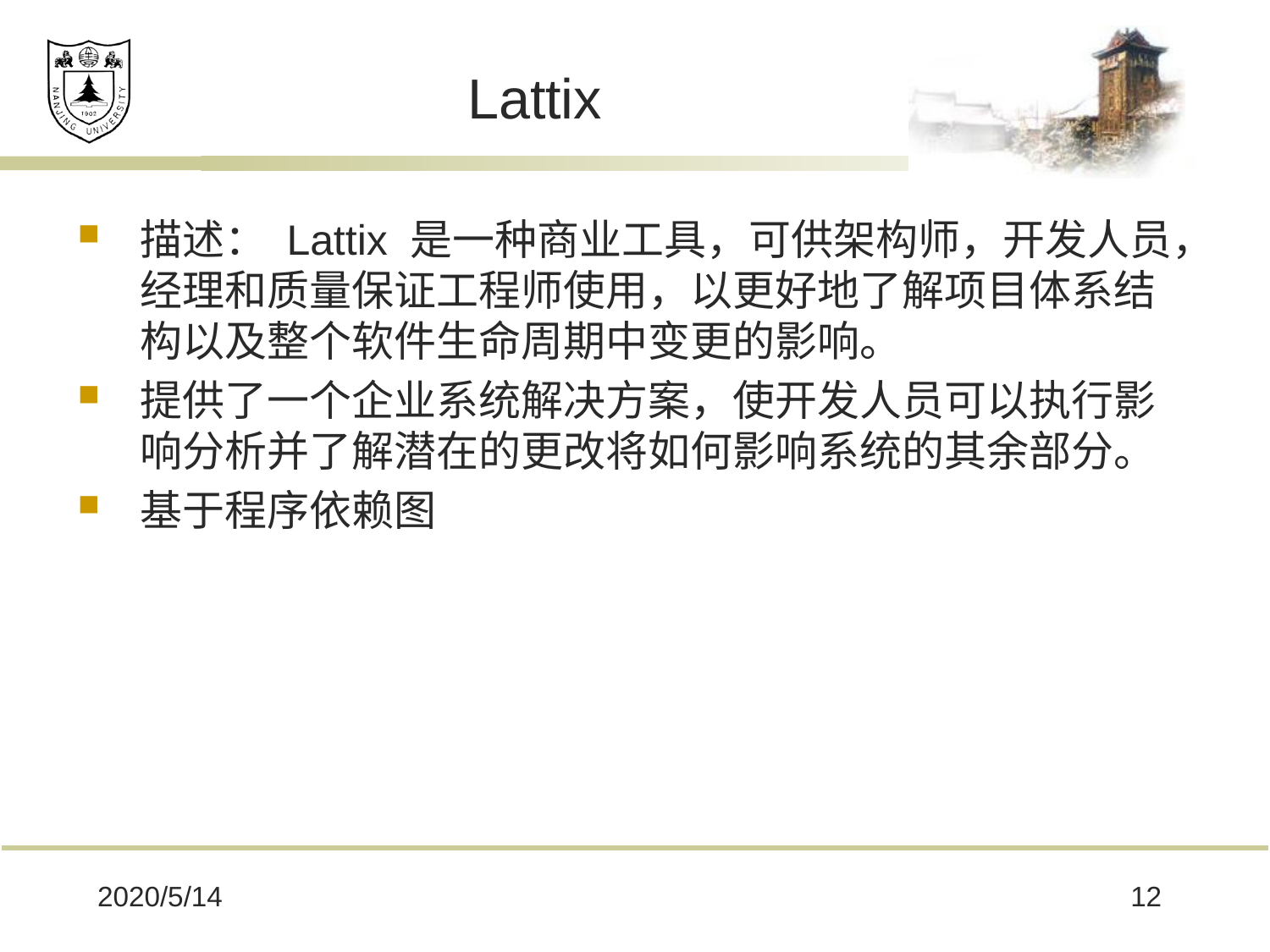

# Lattix
描述： Lattix 是一种商业工具，可供架构师，开发人员，经理和质量保证工程师使用，以更好地了解项目体系结构以及整个软件生命周期中变更的影响。
提供了一个企业系统解决方案，使开发人员可以执行影响分析并了解潜在的更改将如何影响系统的其余部分。
基于程序依赖图
2020/5/14
12